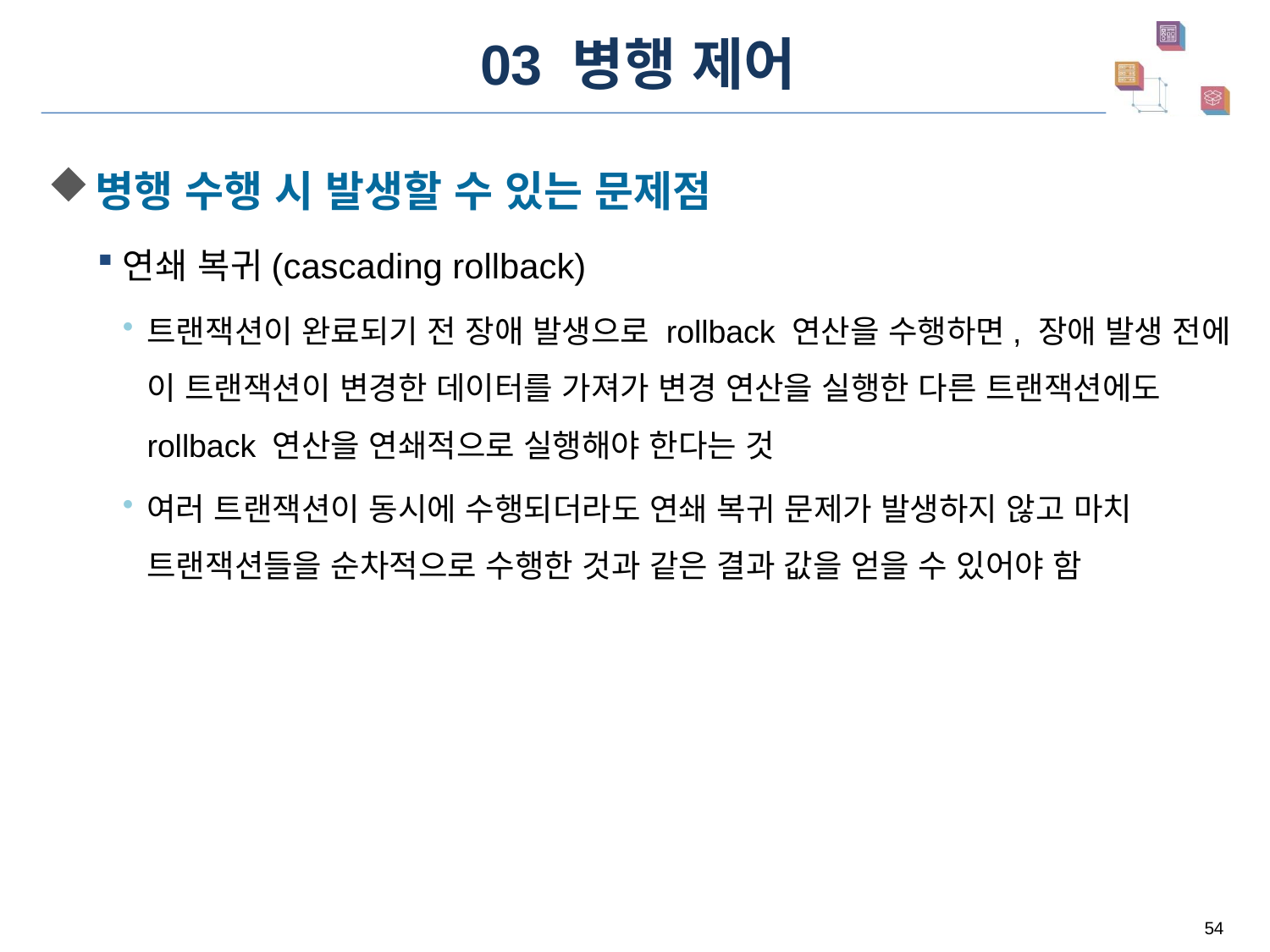

# 03 병행 제어
병행 수행 시 발생할 수 있는 문제점
연쇄 복귀(cascading rollback)
트랜잭션이 완료되기 전 장애 발생으로 rollback 연산을 수행하면, 장애 발생 전에 이 트랜잭션이 변경한 데이터를 가져가 변경 연산을 실행한 다른 트랜잭션에도 rollback 연산을 연쇄적으로 실행해야 한다는 것
여러 트랜잭션이 동시에 수행되더라도 연쇄 복귀 문제가 발생하지 않고 마치 트랜잭션들을 순차적으로 수행한 것과 같은 결과 값을 얻을 수 있어야 함